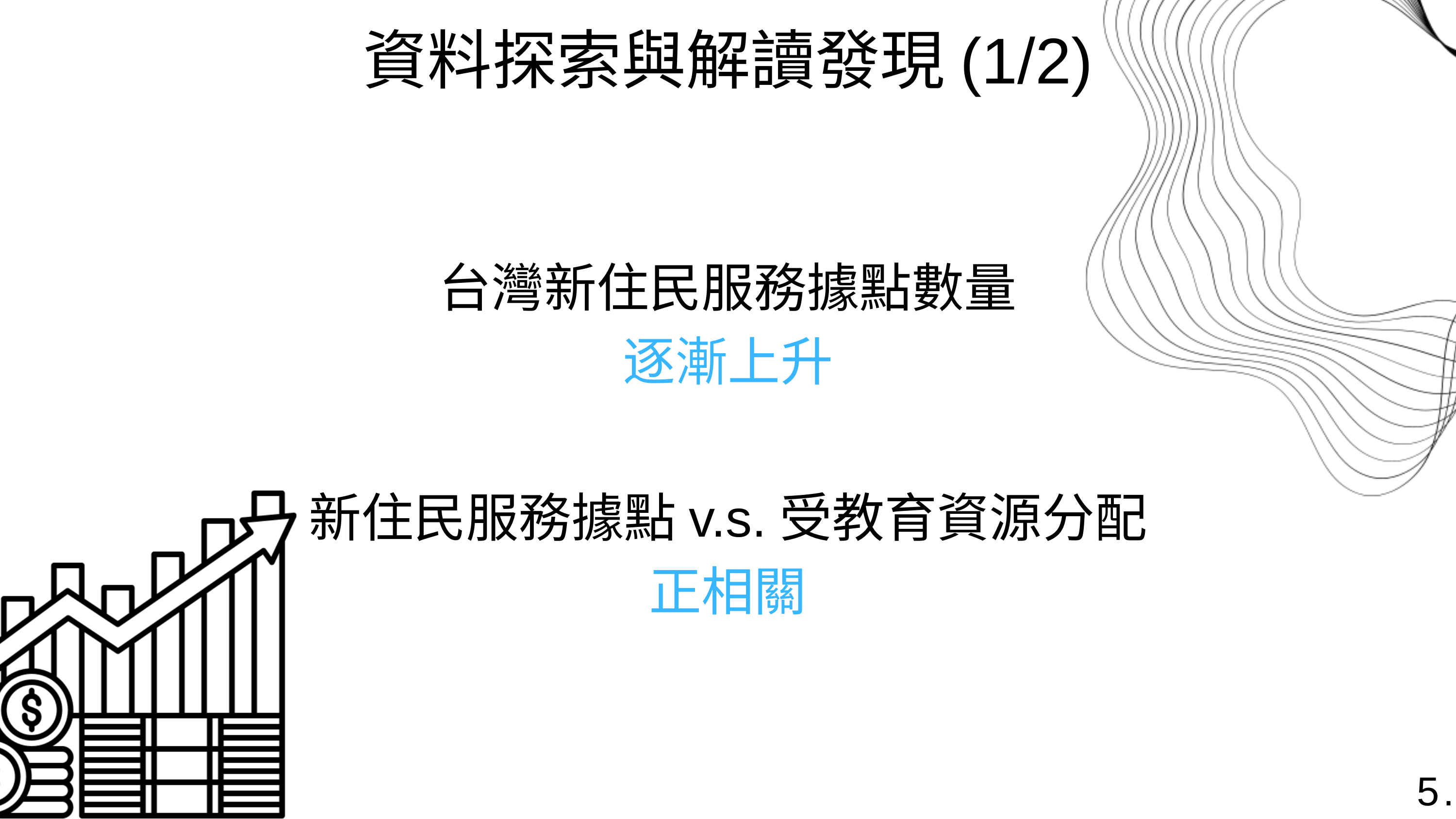

資料探索與解讀發現(1/2)
台灣新住民服務據點數量
逐漸上升
新住民服務據點v.s.受教育資源分配
正相關

5.